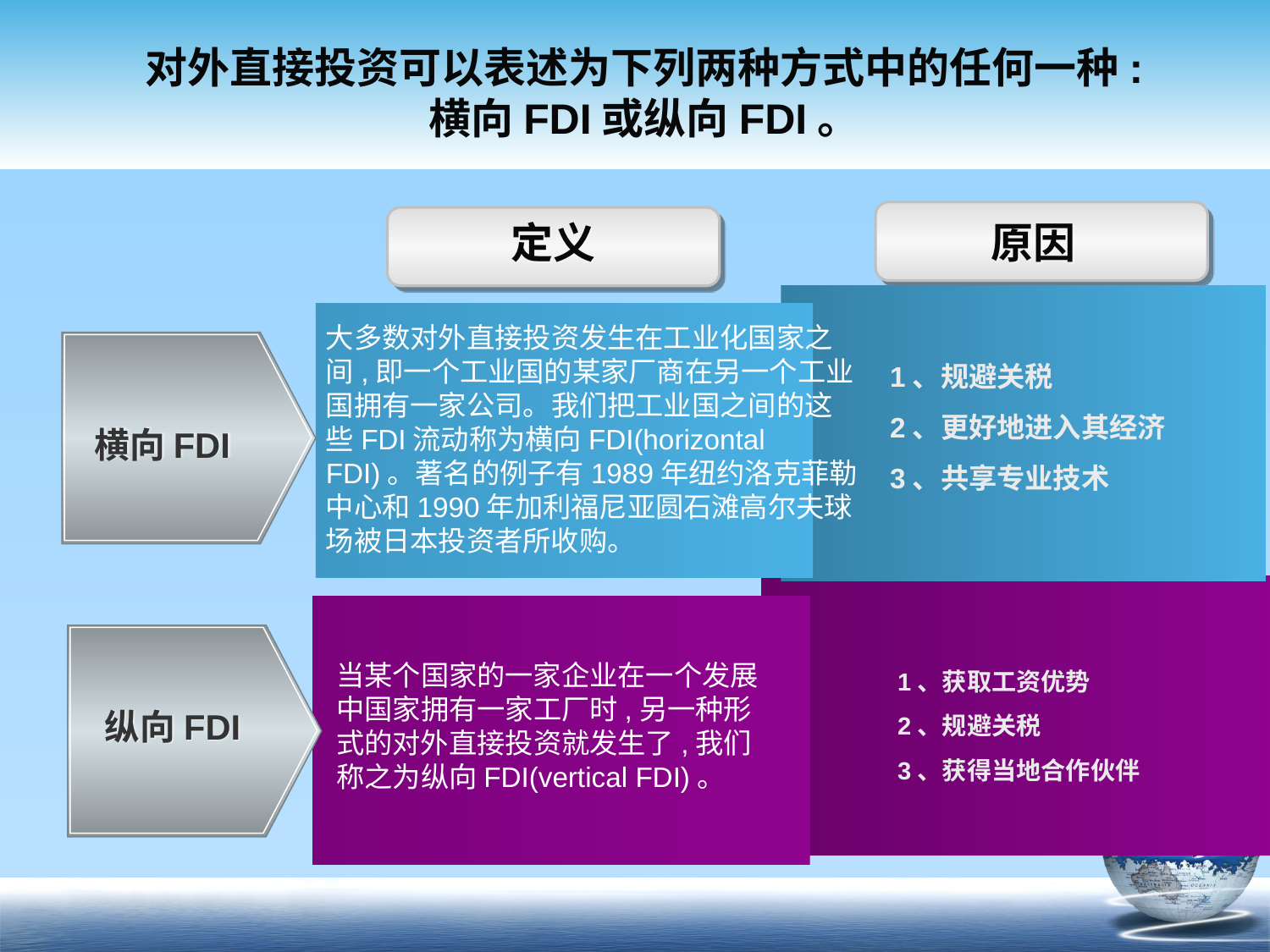

# 对外直接投资可以表述为下列两种方式中的任何一种: 横向FDI或纵向FDI。

定义
原因

大多数对外直接投资发生在工业化国家之间,即一个工业国的某家厂商在另一个工业国拥有一家公司。我们把工业国之间的这些FDI流动称为横向FDI(horizontal FDI)。著名的例子有1989年纽约洛克菲勒中心和1990年加利福尼亚圆石滩高尔夫球场被日本投资者所收购。

1、规避关税
2、更好地进入其经济
3、共享专业技术
横向FDI

1、获取工资优势
2、规避关税
3、获得当地合作伙伴
当某个国家的一家企业在一个发展中国家拥有一家工厂时,另一种形式的对外直接投资就发生了,我们称之为纵向FDI(vertical FDI)。
纵向FDI